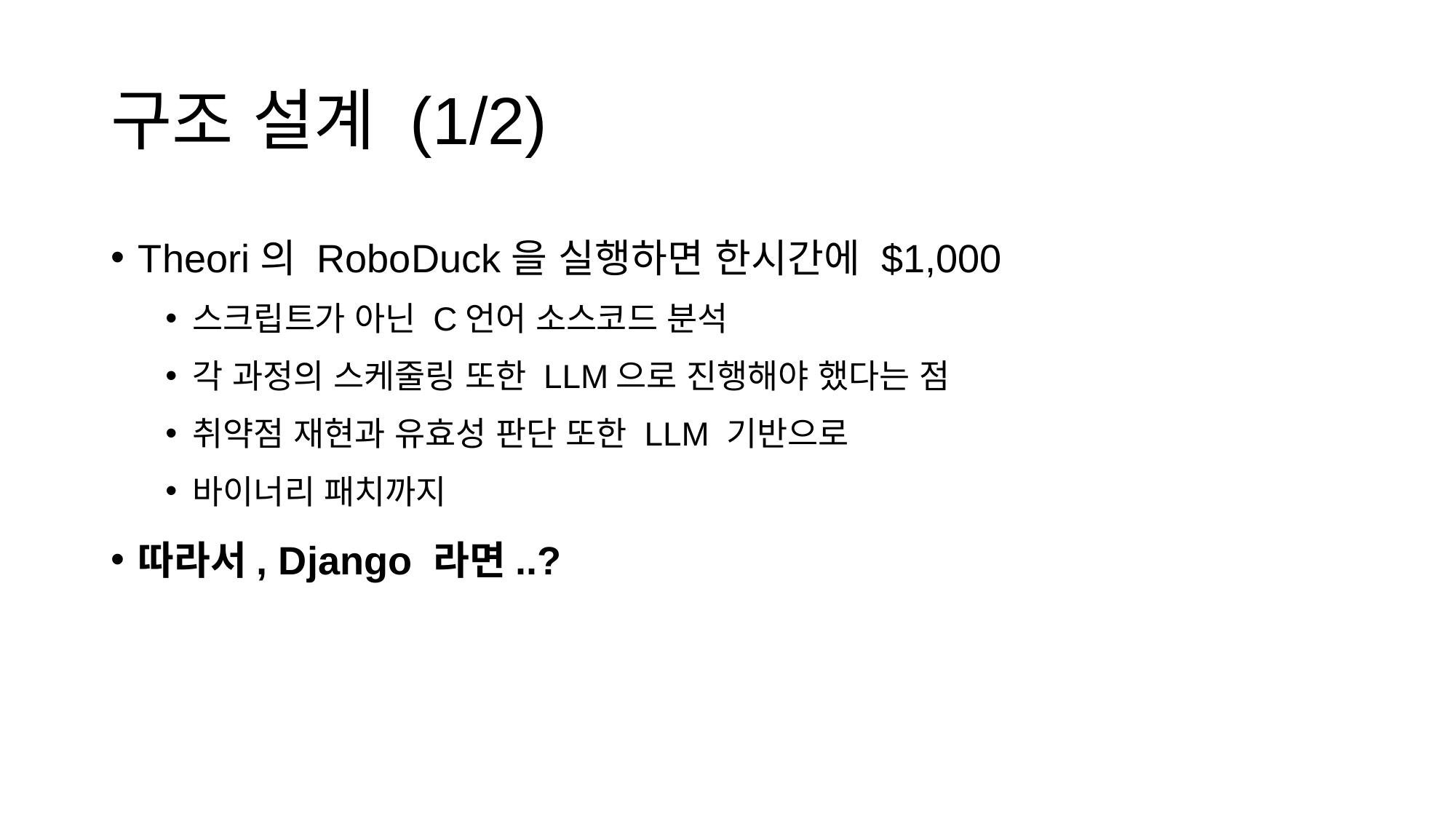

# 구조 설계 (1/2)
Theori의 RoboDuck을 실행하면 한시간에 $1,000
스크립트가 아닌 C언어 소스코드 분석
각 과정의 스케줄링 또한 LLM으로 진행해야 했다는 점
취약점 재현과 유효성 판단 또한 LLM 기반으로
바이너리 패치까지
따라서, Django 라면..?